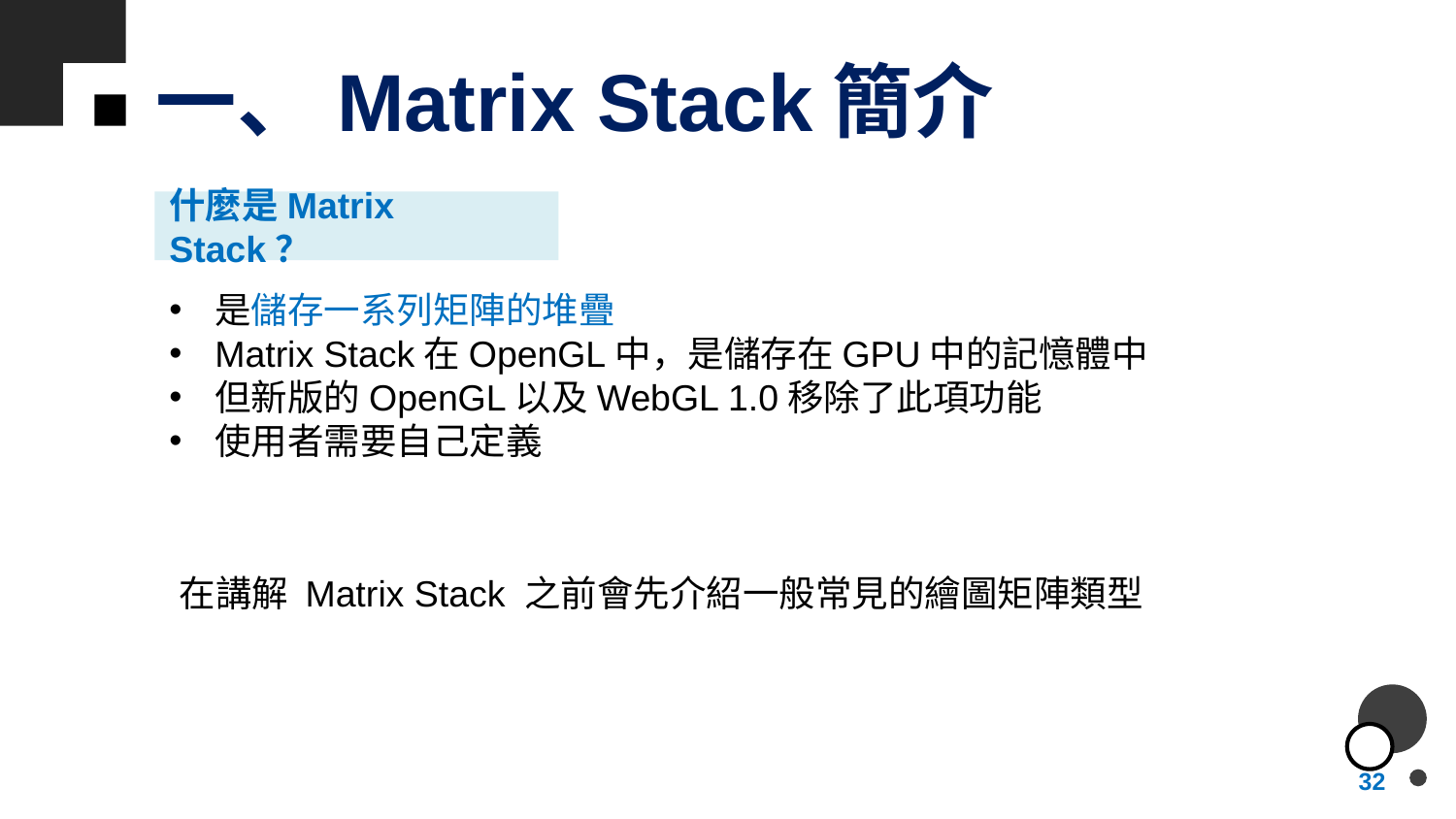

# 一、Matrix Stack簡介
什麼是Matrix Stack？
是儲存一系列矩陣的堆疊
Matrix Stack在OpenGL中，是儲存在GPU中的記憶體中
但新版的OpenGL以及WebGL 1.0移除了此項功能
使用者需要自己定義

在講解 Matrix Stack 之前會先介紹一般常見的繪圖矩陣類型

32